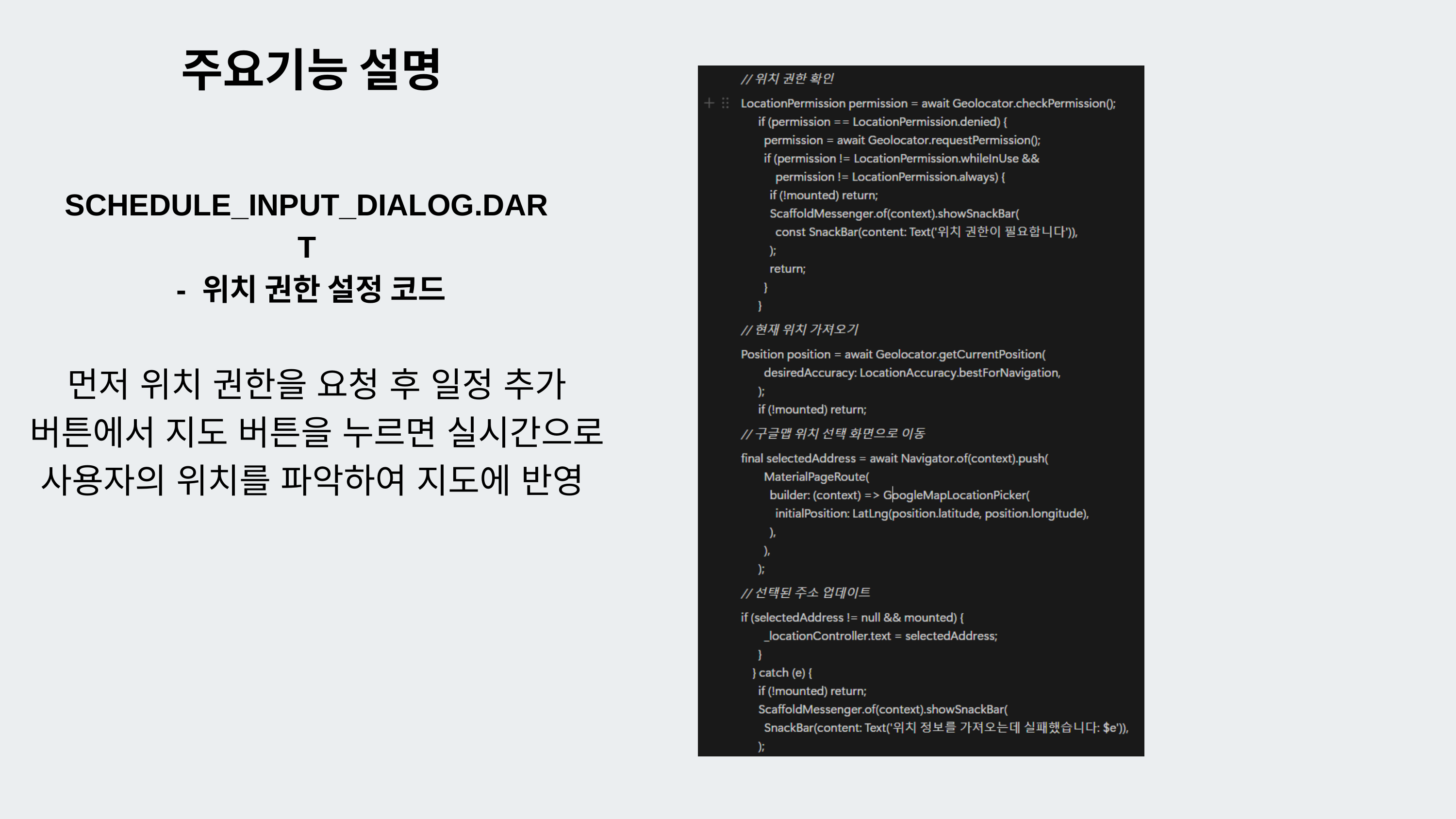

주요기능 설명

SCHEDULE_INPUT_DIALOG.DART
 - 위치 권한 설정 코드
먼저 위치 권한을 요청 후 일정 추가 버튼에서 지도 버튼을 누르면 실시간으로 사용자의 위치를 파악하여 지도에 반영